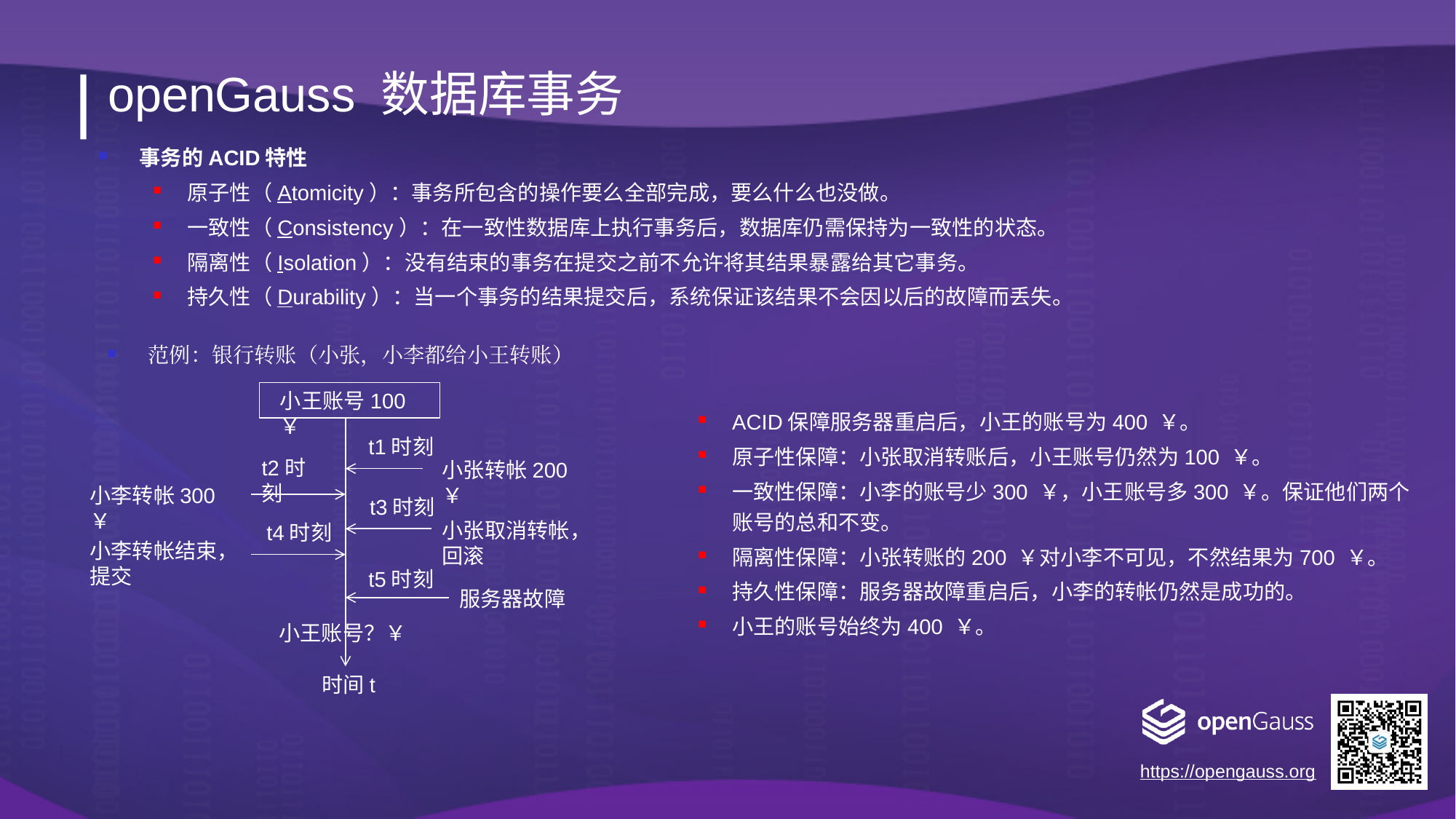

openGauss 数据库事务

事务的ACID特性
原子性（Atomicity）：事务所包含的操作要么全部完成，要么什么也没做。
一致性（Consistency）：在一致性数据库上执行事务后，数据库仍需保持为一致性的状态。
隔离性（Isolation）：没有结束的事务在提交之前不允许将其结果暴露给其它事务。
持久性（Durability）：当一个事务的结果提交后，系统保证该结果不会因以后的故障而丢失。

范例：银行转账（小张，小李都给小王转账）

小王账号100 ￥
ACID保障服务器重启后，小王的账号为400 ￥。
原子性保障：小张取消转账后，小王账号仍然为100 ￥。
一致性保障：小李的账号少300 ￥，小王账号多300 ￥。保证他们两个账号的总和不变。
隔离性保障：小张转账的200 ￥对小李不可见，不然结果为700 ￥。
持久性保障：服务器故障重启后，小李的转帐仍然是成功的。
小王的账号始终为400 ￥。
t1时刻
t2时刻
小张转帐200 ￥
小李转帐300 ￥
t3时刻
小张取消转帐，回滚
t4时刻
小李转帐结束，提交
t5时刻
服务器故障
小王账号？￥
时间t